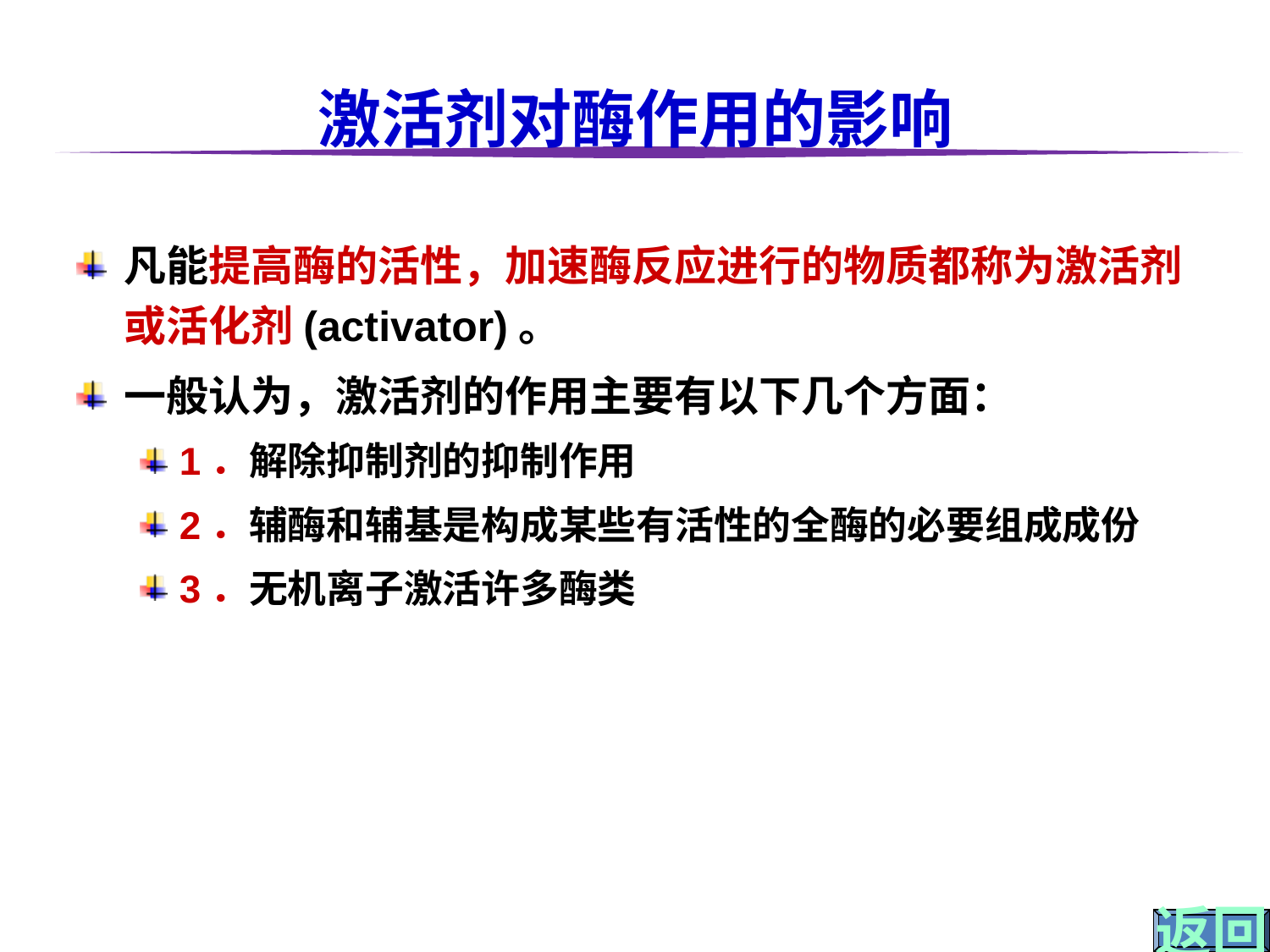

# 激活剂对酶作用的影响
凡能提高酶的活性，加速酶反应进行的物质都称为激活剂或活化剂(activator)。
一般认为，激活剂的作用主要有以下几个方面：
1．解除抑制剂的抑制作用
2．辅酶和辅基是构成某些有活性的全酶的必要组成成份
3．无机离子激活许多酶类

返回